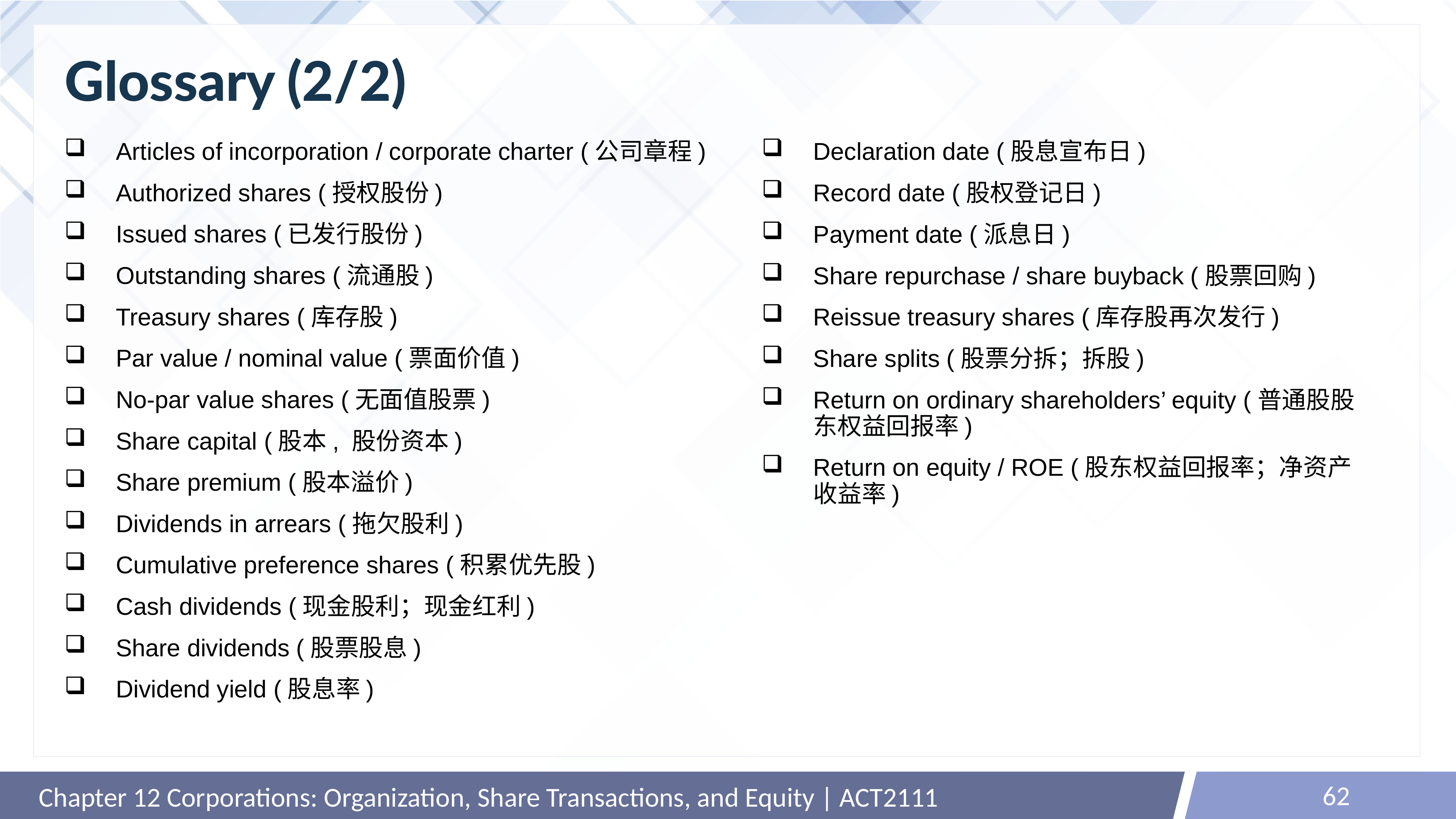

# Glossary (2/2)
Articles of incorporation / corporate charter (公司章程)
Authorized shares (授权股份)
Issued shares (已发行股份)
Outstanding shares (流通股)
Treasury shares (库存股)
Par value / nominal value (票面价值)
No-par value shares (无面值股票)
Share capital (股本, 股份资本)
Share premium (股本溢价)
Dividends in arrears (拖欠股利)
Cumulative preference shares (积累优先股)
Cash dividends (现金股利；现金红利)
Share dividends (股票股息)
Dividend yield (股息率)

Declaration date (股息宣布日)
Record date (股权登记日)
Payment date (派息日)
Share repurchase / share buyback (股票回购)
Reissue treasury shares (库存股再次发行)
Share splits (股票分拆；拆股)
Return on ordinary shareholders’ equity (普通股股东权益回报率)
Return on equity / ROE (股东权益回报率；净资产收益率)
62
Chapter 12 Corporations: Organization, Share Transactions, and Equity | ACT2111